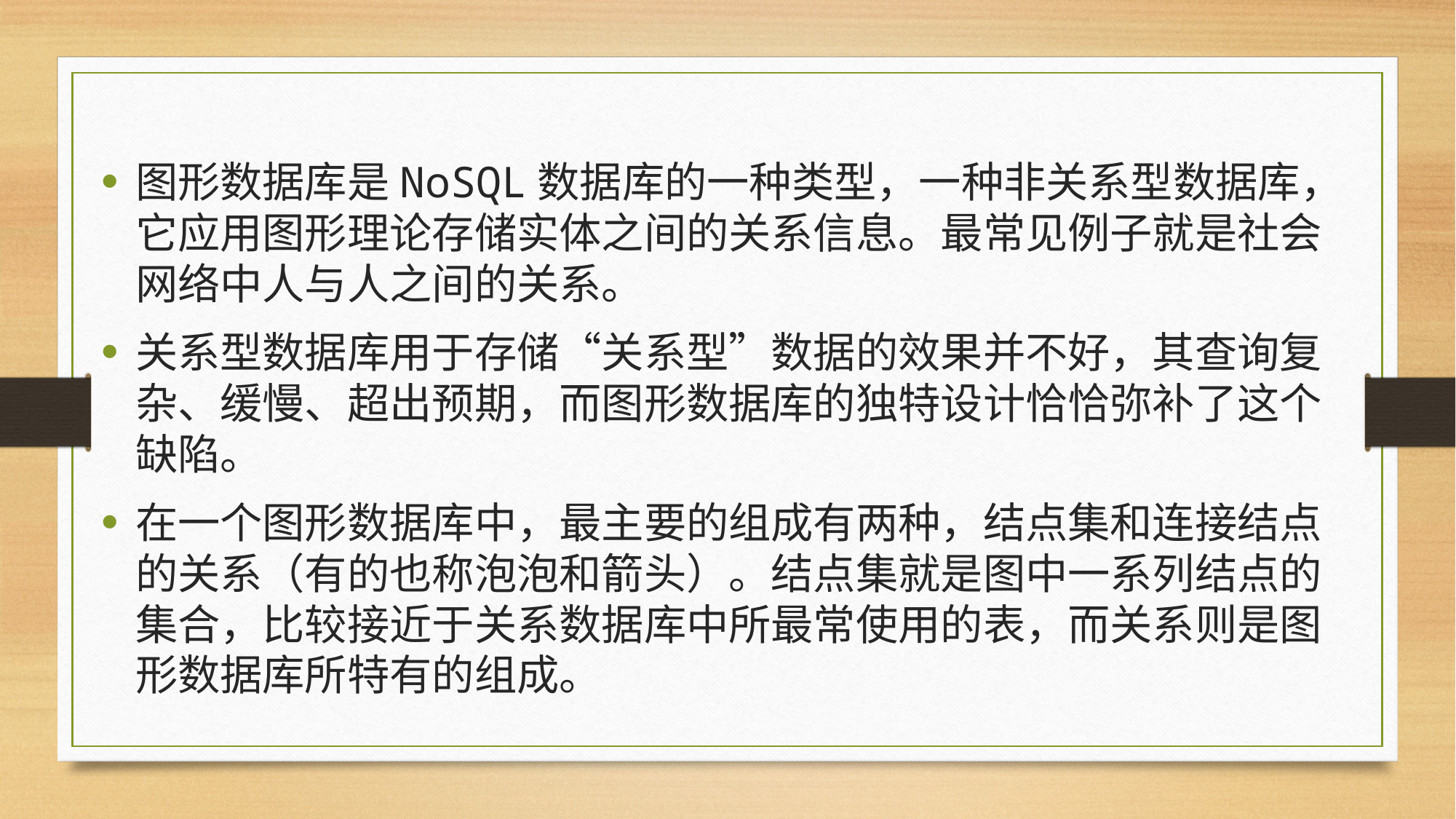

#
图形数据库是NoSQL数据库的一种类型，一种非关系型数据库，它应用图形理论存储实体之间的关系信息。最常见例子就是社会网络中人与人之间的关系。
关系型数据库用于存储“关系型”数据的效果并不好，其查询复杂、缓慢、超出预期，而图形数据库的独特设计恰恰弥补了这个缺陷。
在一个图形数据库中，最主要的组成有两种，结点集和连接结点的关系（有的也称泡泡和箭头）。结点集就是图中一系列结点的集合，比较接近于关系数据库中所最常使用的表，而关系则是图形数据库所特有的组成。